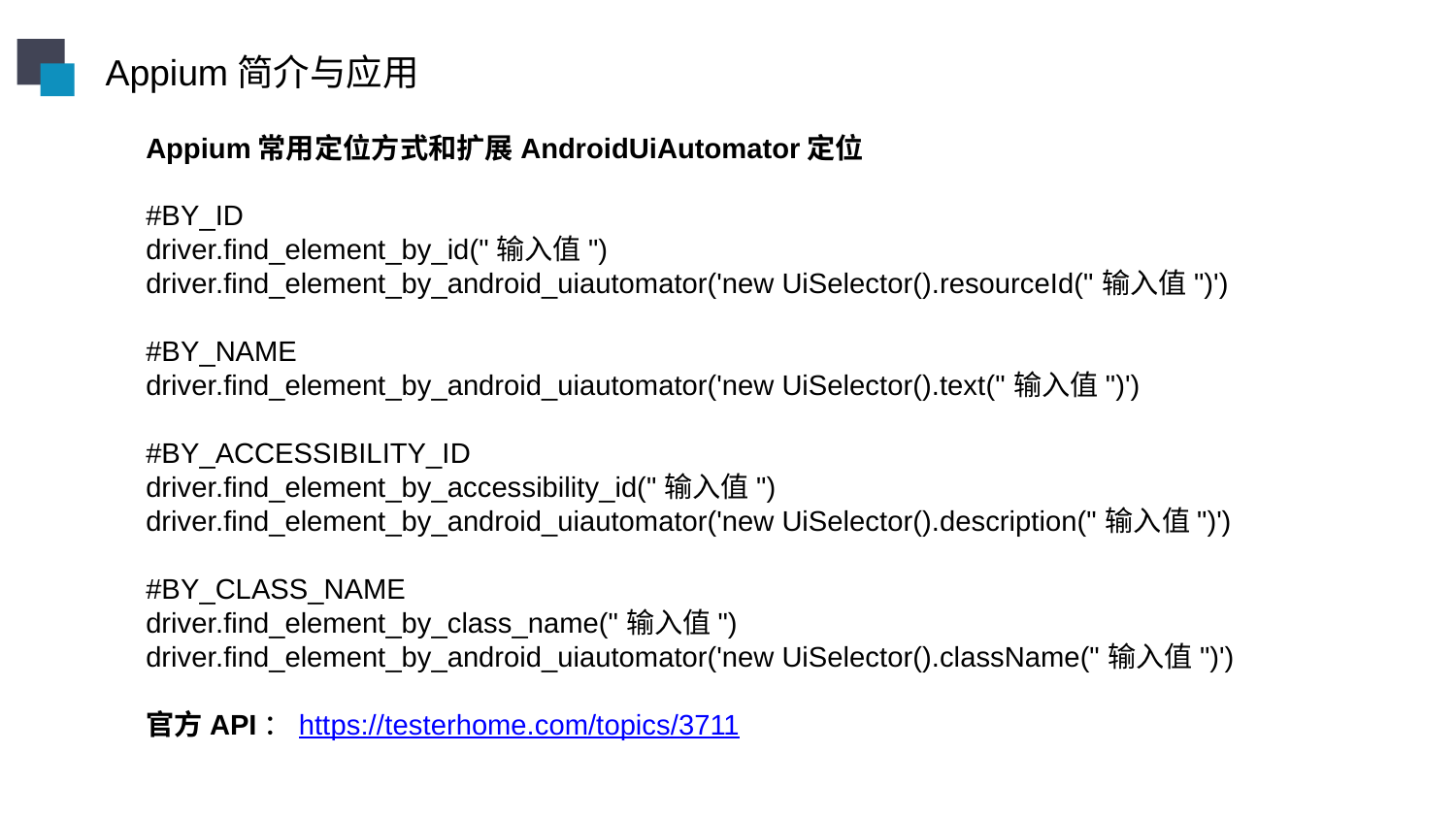

Appium简介与应用
Appium常用定位方式和扩展AndroidUiAutomator定位

#BY_ID
driver.find_element_by_id("输入值")
driver.find_element_by_android_uiautomator('new UiSelector().resourceId("输入值")')

#BY_NAME
driver.find_element_by_android_uiautomator('new UiSelector().text("输入值")')

#BY_ACCESSIBILITY_ID
driver.find_element_by_accessibility_id("输入值")
driver.find_element_by_android_uiautomator('new UiSelector().description("输入值")')

#BY_CLASS_NAME
driver.find_element_by_class_name("输入值")
driver.find_element_by_android_uiautomator('new UiSelector().className("输入值")')

官方API：https://testerhome.com/topics/3711